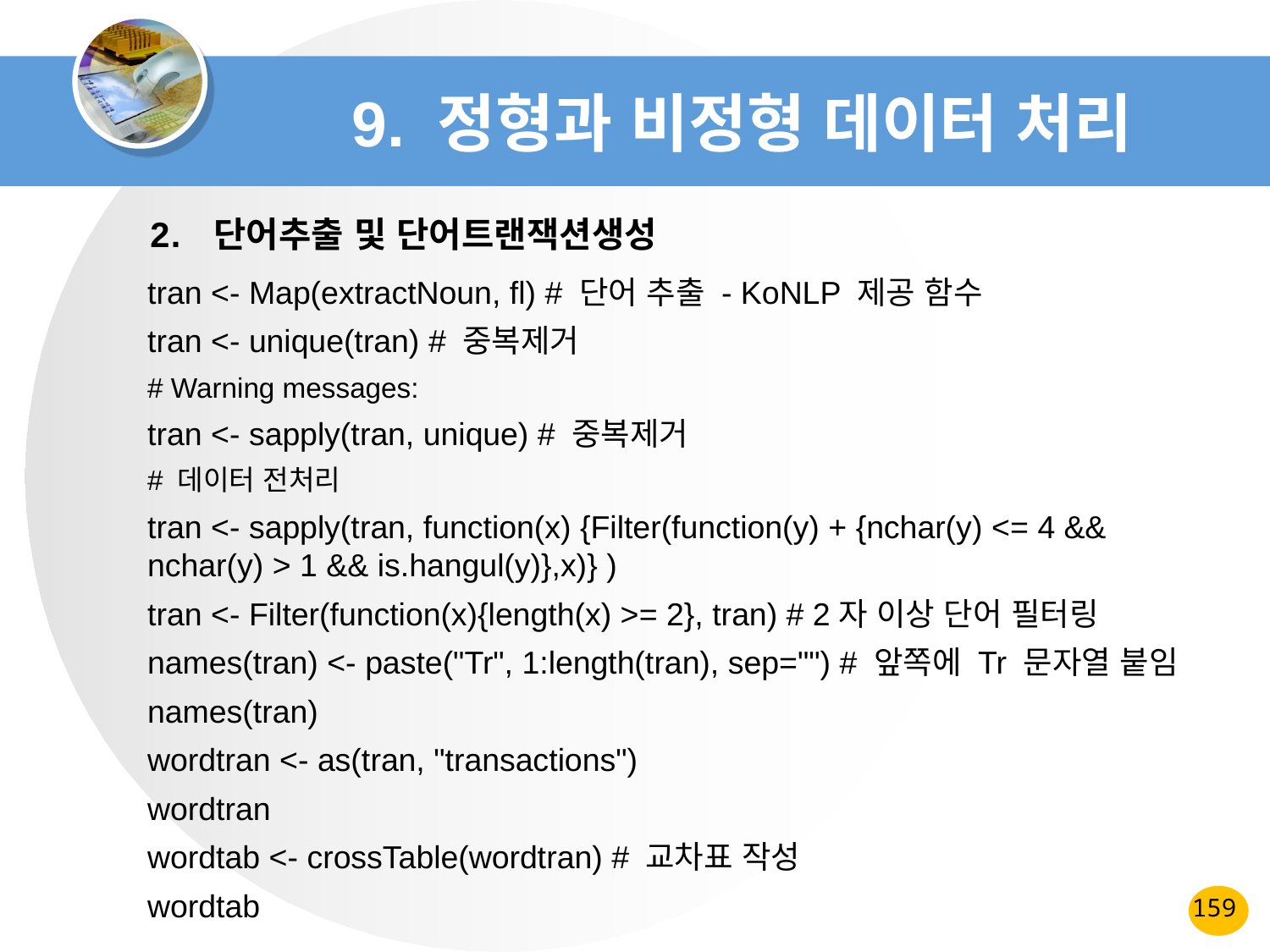

# 9. 정형과 비정형 데이터 처리
단어추출 및 단어트랜잭션생성
tran <- Map(extractNoun, fl) # 단어 추출 - KoNLP 제공 함수
tran <- unique(tran) # 중복제거
# Warning messages:
tran <- sapply(tran, unique) # 중복제거
# 데이터 전처리
tran <- sapply(tran, function(x) {Filter(function(y) + {nchar(y) <= 4 && nchar(y) > 1 && is.hangul(y)},x)} )
tran <- Filter(function(x){length(x) >= 2}, tran) # 2자 이상 단어 필터링
names(tran) <- paste("Tr", 1:length(tran), sep="") # 앞쪽에 Tr 문자열 붙임
names(tran)
wordtran <- as(tran, "transactions")
wordtran
wordtab <- crossTable(wordtran) # 교차표 작성
wordtab
159